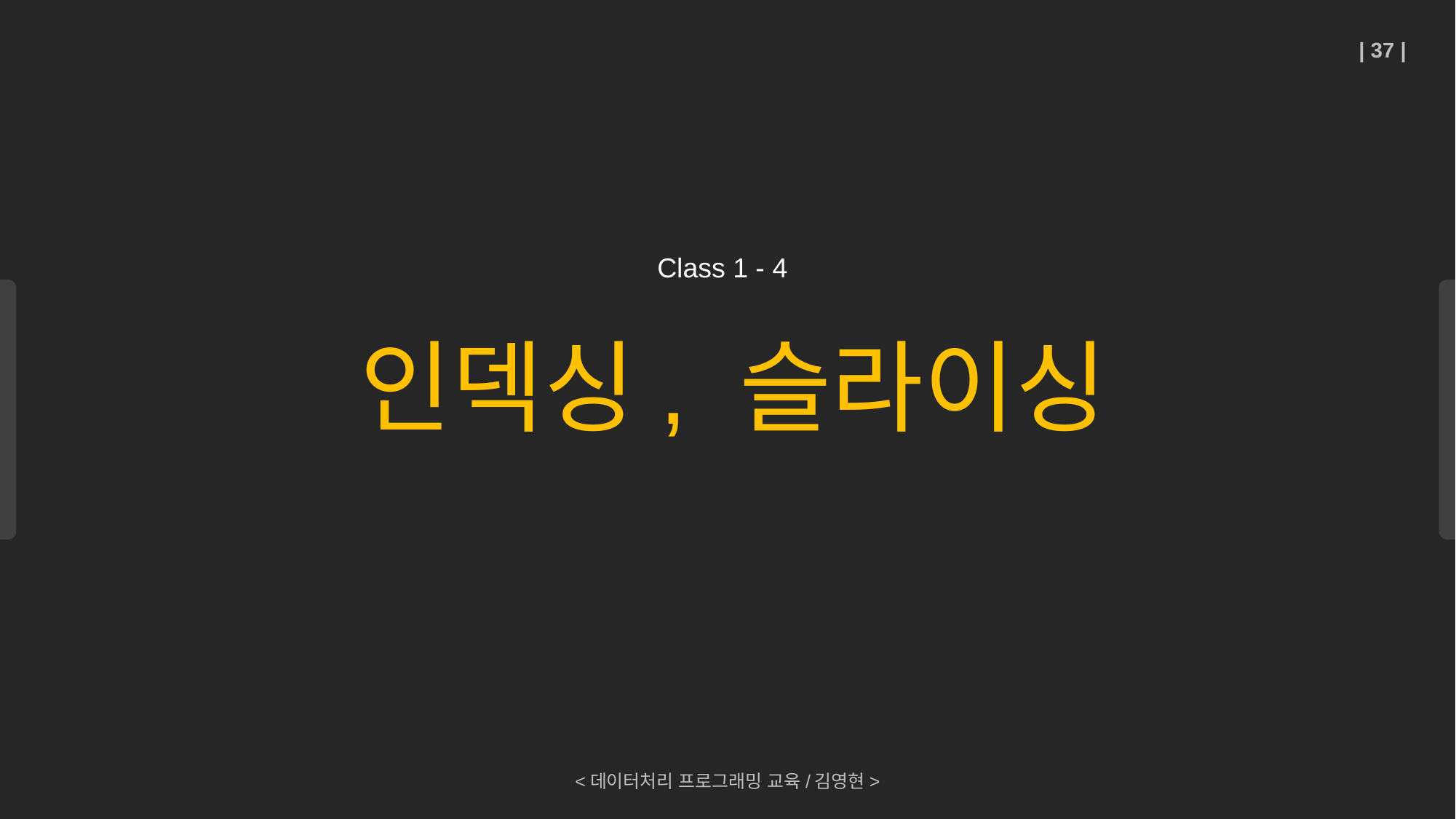

| 37 |
인덱싱, 슬라이싱
Class 1 - 4

<데이터처리 프로그래밍 교육/김영현>